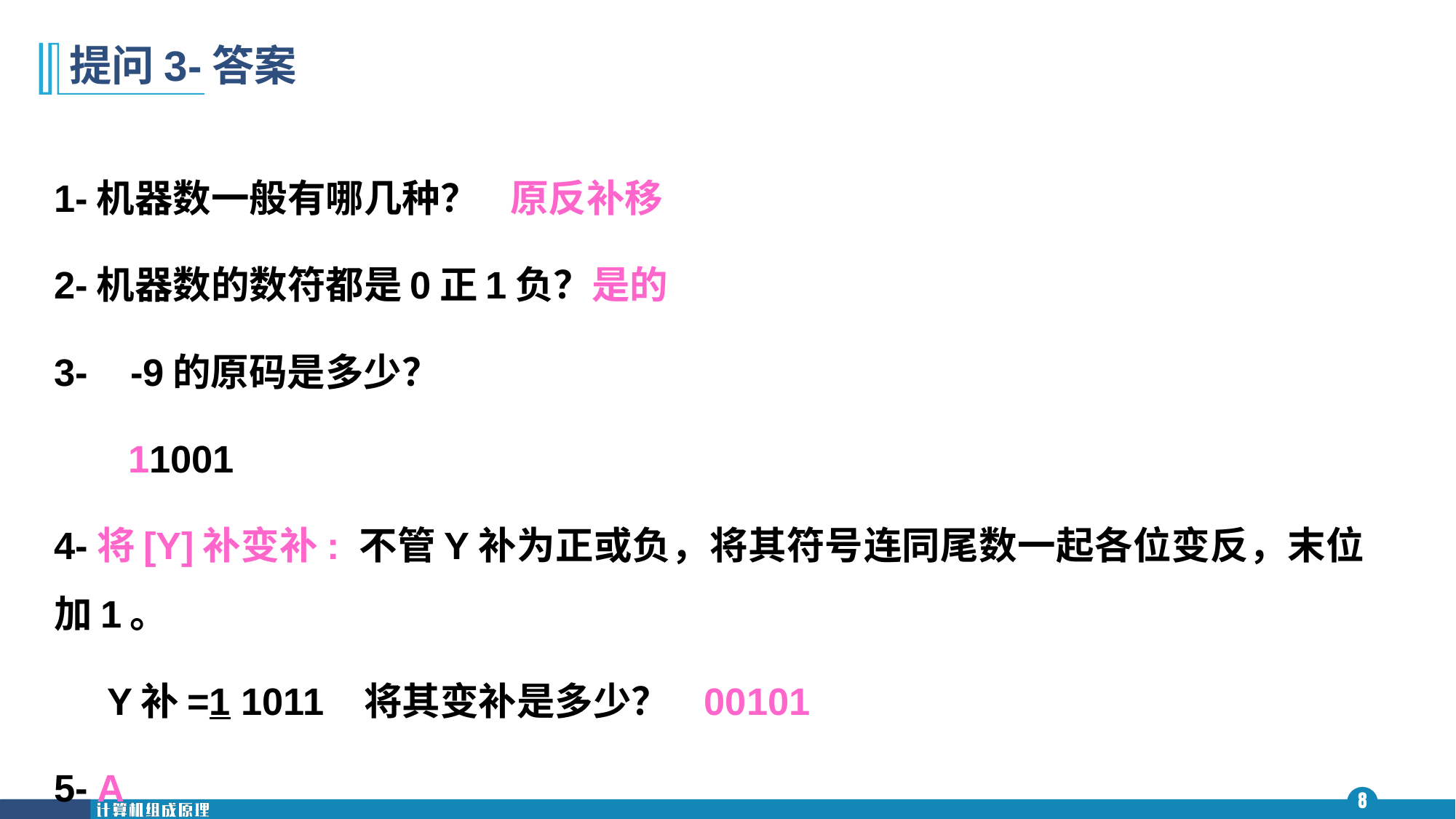

# 提问3-答案
1-机器数一般有哪几种？   原反补移
2-机器数的数符都是0正1负？是的
3-    -9的原码是多少？
       11001
4-将[Y]补变补: 不管Y补为正或负，将其符号连同尾数一起各位变反，末位加1。
     Y补=1 1011   将其变补是多少？   00101
5- A